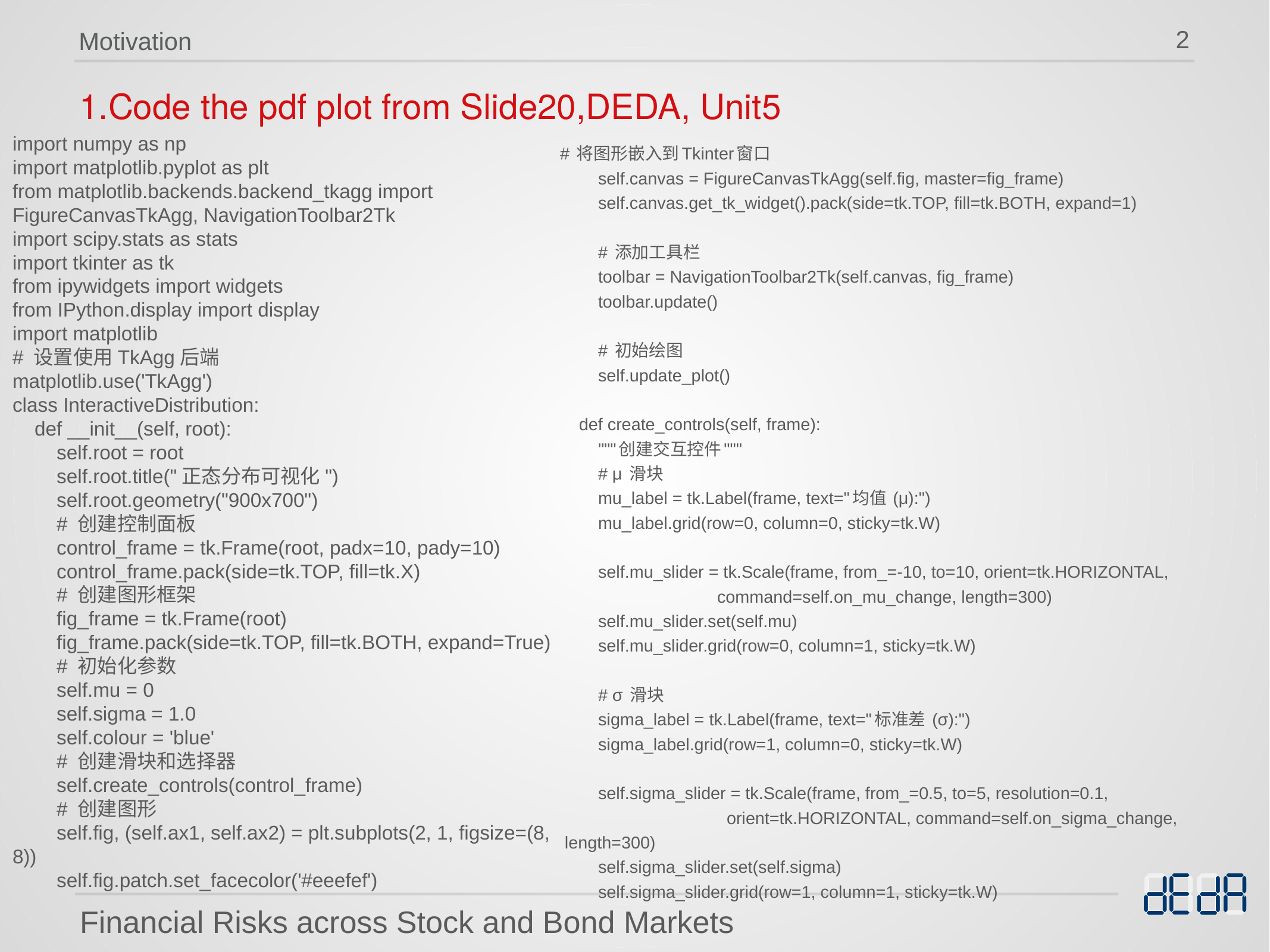

Motivation
2
1.Code the pdf plot from Slide20,DEDA, Unit5
import numpy as np
import matplotlib.pyplot as plt
from matplotlib.backends.backend_tkagg import FigureCanvasTkAgg, NavigationToolbar2Tk
import scipy.stats as stats
import tkinter as tk
from ipywidgets import widgets
from IPython.display import display
import matplotlib
# 设置使用TkAgg后端
matplotlib.use('TkAgg')
class InteractiveDistribution:
    def __init__(self, root):
        self.root = root
        self.root.title("正态分布可视化")
        self.root.geometry("900x700")
        # 创建控制面板
        control_frame = tk.Frame(root, padx=10, pady=10)
        control_frame.pack(side=tk.TOP, fill=tk.X)
        # 创建图形框架
        fig_frame = tk.Frame(root)
        fig_frame.pack(side=tk.TOP, fill=tk.BOTH, expand=True)
        # 初始化参数
        self.mu = 0
        self.sigma = 1.0
        self.colour = 'blue'
        # 创建滑块和选择器
        self.create_controls(control_frame)
        # 创建图形
        self.fig, (self.ax1, self.ax2) = plt.subplots(2, 1, figsize=(8, 8))
        self.fig.patch.set_facecolor('#eeefef')

# 将图形嵌入到Tkinter窗口
        self.canvas = FigureCanvasTkAgg(self.fig, master=fig_frame)
        self.canvas.get_tk_widget().pack(side=tk.TOP, fill=tk.BOTH, expand=1)

        # 添加工具栏
        toolbar = NavigationToolbar2Tk(self.canvas, fig_frame)
        toolbar.update()

        # 初始绘图
        self.update_plot()

    def create_controls(self, frame):
        """创建交互控件"""
        # μ 滑块
        mu_label = tk.Label(frame, text="均值 (μ):")
        mu_label.grid(row=0, column=0, sticky=tk.W)

        self.mu_slider = tk.Scale(frame, from_=-10, to=10, orient=tk.HORIZONTAL,
                                 command=self.on_mu_change, length=300)
        self.mu_slider.set(self.mu)
        self.mu_slider.grid(row=0, column=1, sticky=tk.W)

        # σ 滑块
        sigma_label = tk.Label(frame, text="标准差 (σ):")
        sigma_label.grid(row=1, column=0, sticky=tk.W)

        self.sigma_slider = tk.Scale(frame, from_=0.5, to=5, resolution=0.1,
                                   orient=tk.HORIZONTAL, command=self.on_sigma_change,
 length=300)
        self.sigma_slider.set(self.sigma)
        self.sigma_slider.grid(row=1, column=1, sticky=tk.W)